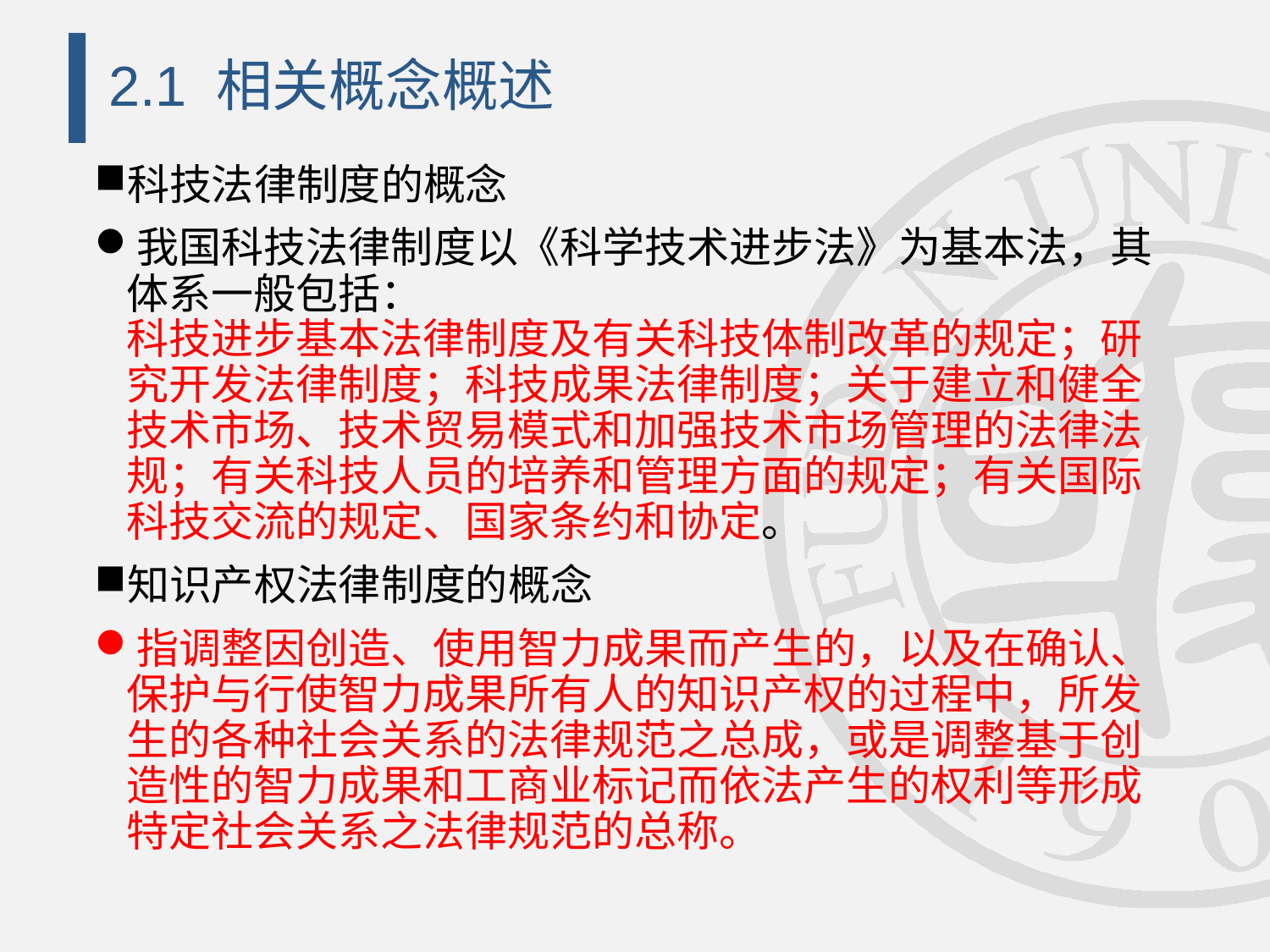

# 2.1 相关概念概述
科技法律制度的概念
我国科技法律制度以《科学技术进步法》为基本法，其体系一般包括：
科技进步基本法律制度及有关科技体制改革的规定；研究开发法律制度；科技成果法律制度；关于建立和健全技术市场、技术贸易模式和加强技术市场管理的法律法规；有关科技人员的培养和管理方面的规定；有关国际科技交流的规定、国家条约和协定。
知识产权法律制度的概念
指调整因创造、使用智力成果而产生的，以及在确认、保护与行使智力成果所有人的知识产权的过程中，所发生的各种社会关系的法律规范之总成，或是调整基于创造性的智力成果和工商业标记而依法产生的权利等形成特定社会关系之法律规范的总称。